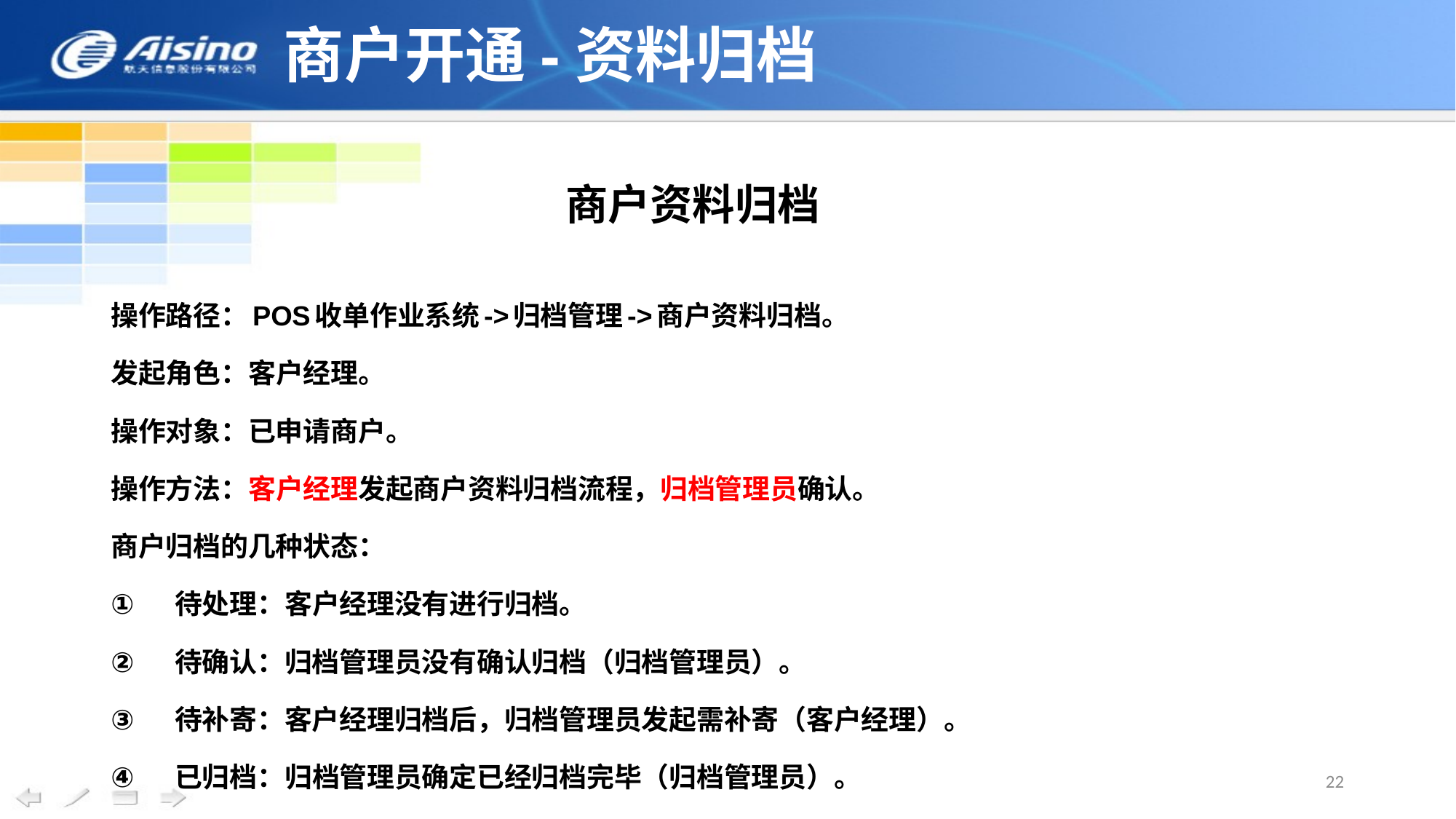

# 商户开通-资料归档
商户资料归档

操作路径：POS收单作业系统->归档管理->商户资料归档。
发起角色：客户经理。
操作对象：已申请商户。
操作方法：客户经理发起商户资料归档流程，归档管理员确认。
商户归档的几种状态：
待处理：客户经理没有进行归档。
待确认：归档管理员没有确认归档（归档管理员）。
待补寄：客户经理归档后，归档管理员发起需补寄（客户经理）。
已归档：归档管理员确定已经归档完毕（归档管理员）。

22